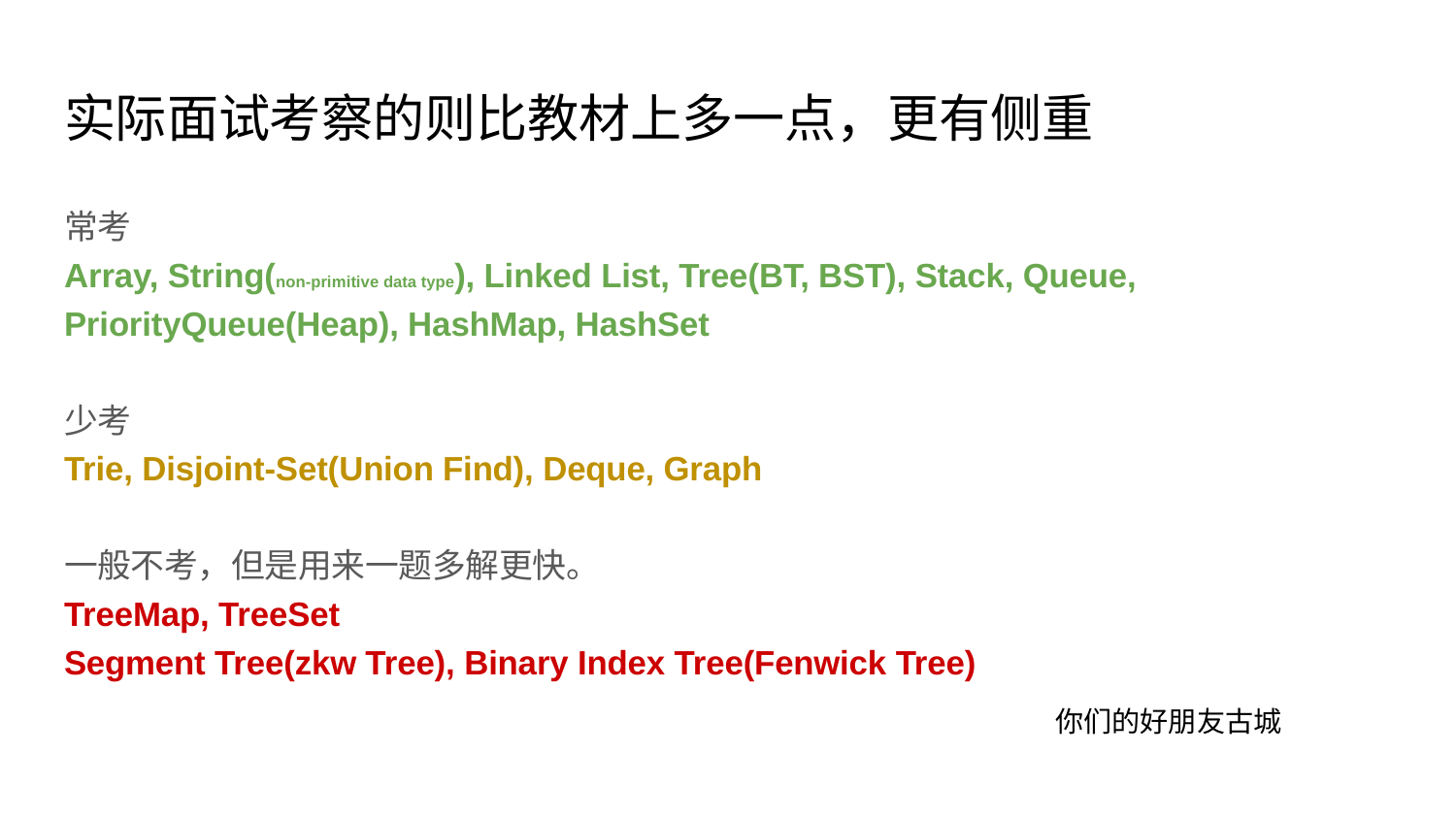

# 实际面试考察的则比教材上多一点，更有侧重
常考
Array, String(non-primitive data type), Linked List, Tree(BT, BST), Stack, Queue, PriorityQueue(Heap), HashMap, HashSet

少考
Trie, Disjoint-Set(Union Find), Deque, Graph

一般不考，但是用来一题多解更快。
TreeMap, TreeSet
Segment Tree(zkw Tree), Binary Index Tree(Fenwick Tree)
你们的好朋友古城